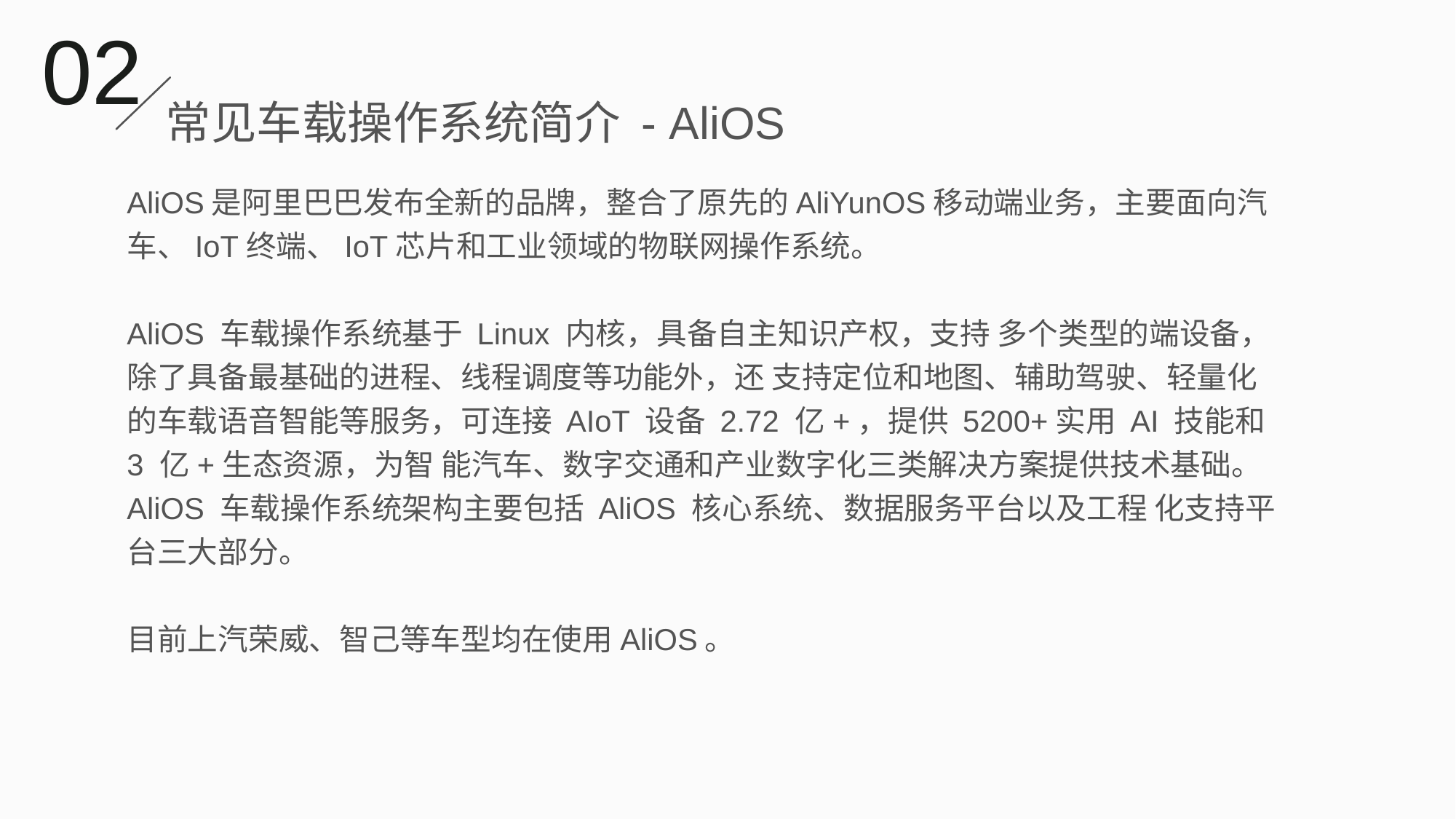

02
常见车载操作系统简介 - AliOS
AliOS是阿里巴巴发布全新的品牌，整合了原先的AliYunOS移动端业务，主要面向汽车、IoT终端、IoT芯片和工业领域的物联网操作系统。

AliOS 车载操作系统基于 Linux 内核，具备自主知识产权，支持 多个类型的端设备，除了具备最基础的进程、线程调度等功能外，还 支持定位和地图、辅助驾驶、轻量化的车载语音智能等服务，可连接 AIoT 设备 2.72 亿+，提供 5200+实用 AI 技能和 3 亿+生态资源，为智 能汽车、数字交通和产业数字化三类解决方案提供技术基础。AliOS 车载操作系统架构主要包括 AliOS 核心系统、数据服务平台以及工程 化支持平台三大部分。

目前上汽荣威、智己等车型均在使用AliOS。